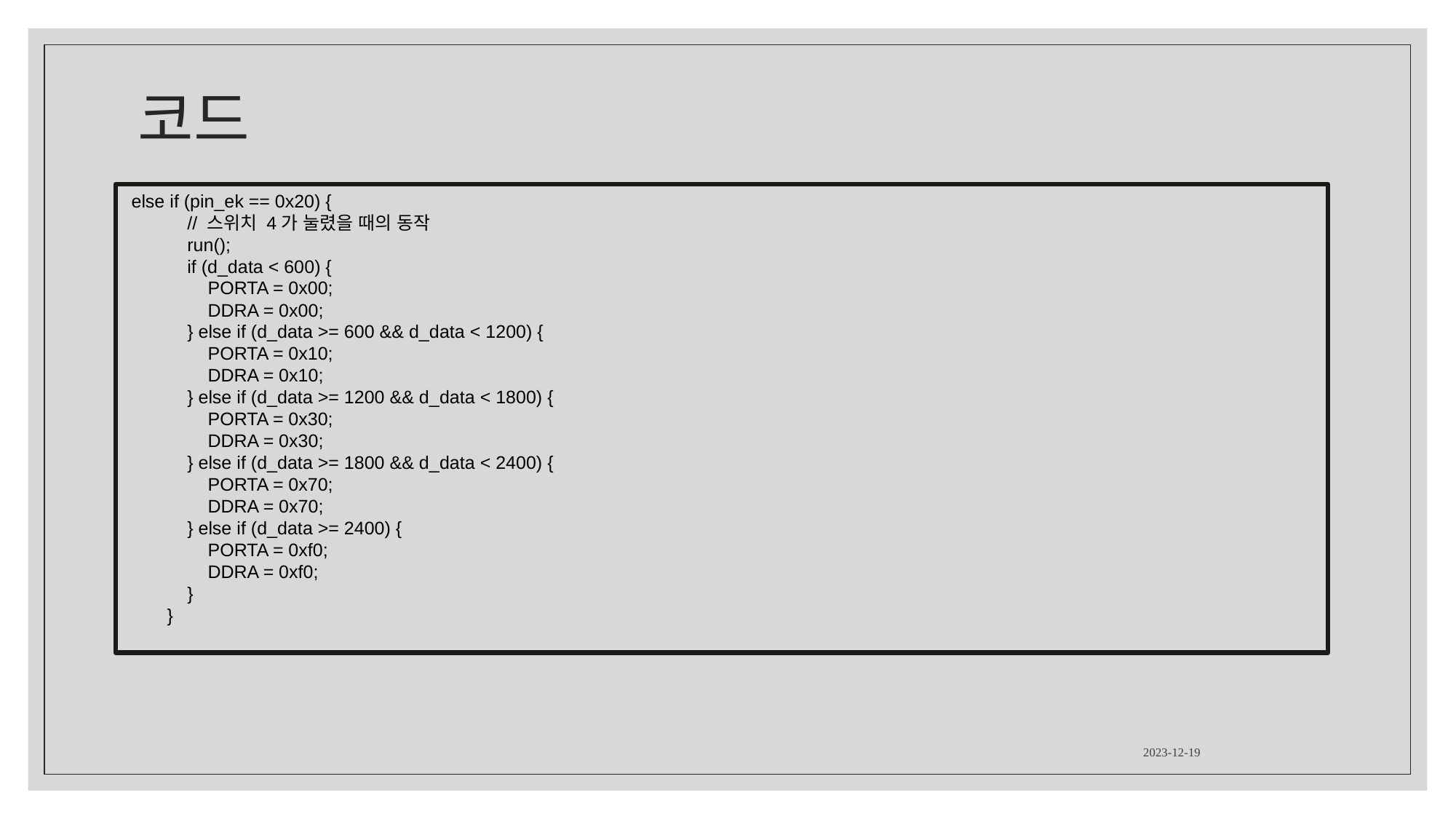

# 코드
 else if (pin_ek == 0x20) {
            // 스위치 4가 눌렸을 때의 동작
            run();
            if (d_data < 600) {
                PORTA = 0x00;
                DDRA = 0x00;
            } else if (d_data >= 600 && d_data < 1200) {
                PORTA = 0x10;
                DDRA = 0x10;
            } else if (d_data >= 1200 && d_data < 1800) {
                PORTA = 0x30;
                DDRA = 0x30;
            } else if (d_data >= 1800 && d_data < 2400) {
                PORTA = 0x70;
                DDRA = 0x70;
            } else if (d_data >= 2400) {
                PORTA = 0xf0;
                DDRA = 0xf0;
            }
        }

2023-12-19